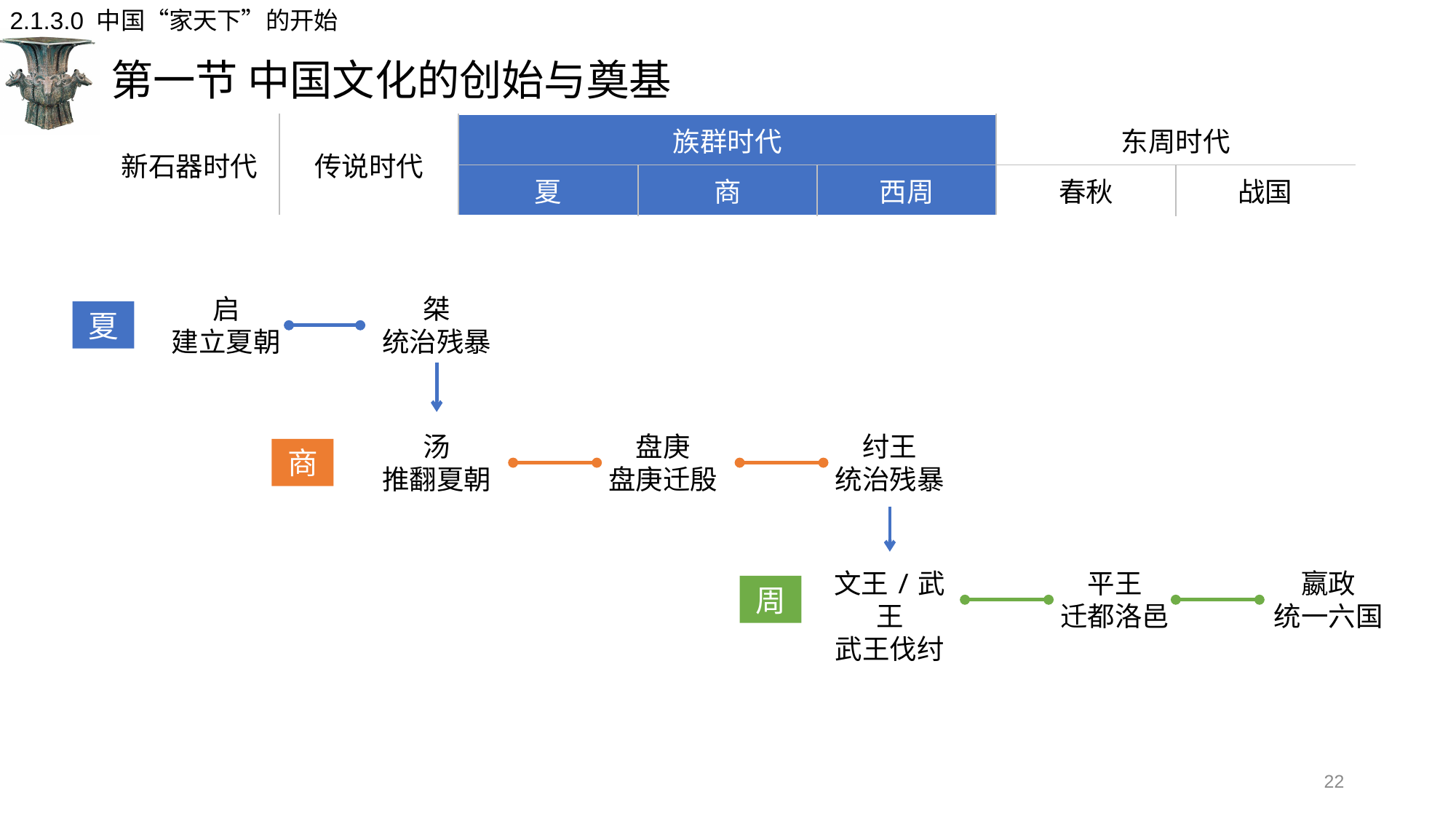

2.1.3.0 中国“家天下”的开始
# 第一节 中国文化的创始与奠基
| 新石器时代 | 传说时代 | 族群时代 |  |  | 东周时代 |  |
| --- | --- | --- | --- | --- | --- | --- |
|  |  | 夏 | 商 | 西周 | 春秋 | 战国 |
启
建立夏朝
桀
统治残暴
夏
汤
推翻夏朝
盘庚
盘庚迁殷
纣王
统治残暴
商
文王/武王
武王伐纣
平王
迁都洛邑
嬴政
统一六国
周
22